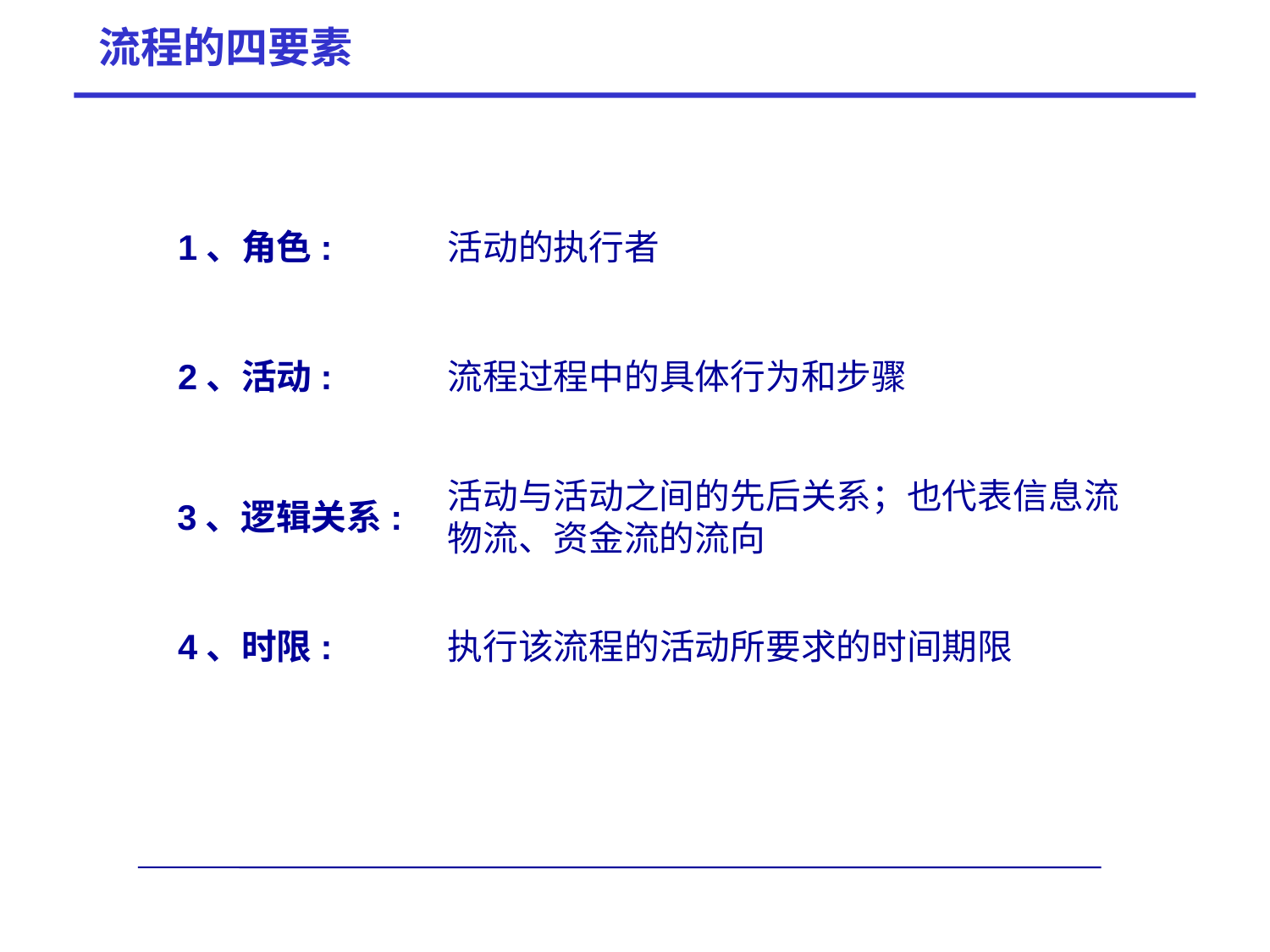

# 流程的四要素
1、角色:
活动的执行者
2、活动:
流程过程中的具体行为和步骤
活动与活动之间的先后关系；也代表信息流
物流、资金流的流向
3、逻辑关系:
4、时限:
执行该流程的活动所要求的时间期限